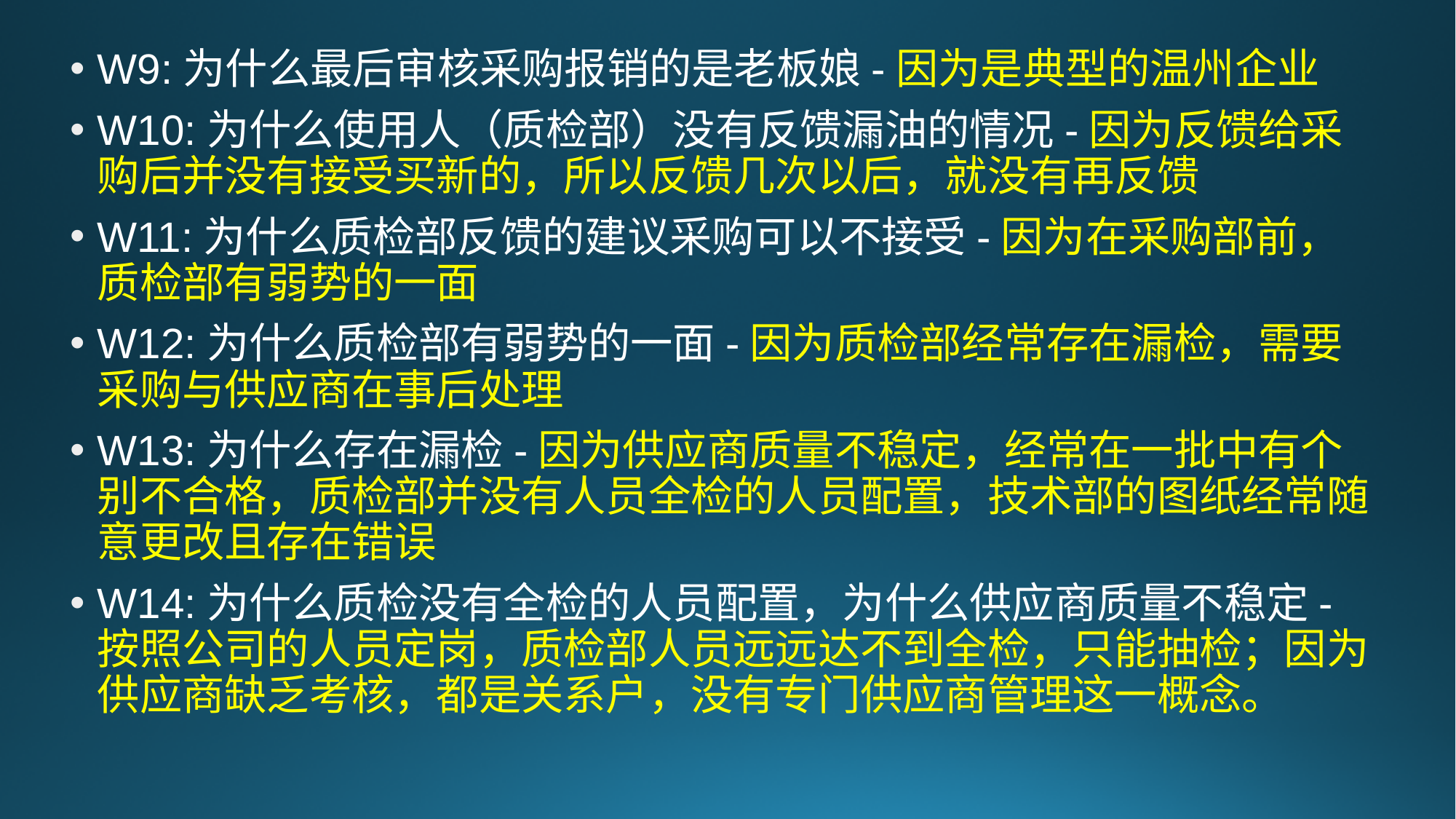

W9:为什么最后审核采购报销的是老板娘-因为是典型的温州企业
W10:为什么使用人（质检部）没有反馈漏油的情况-因为反馈给采购后并没有接受买新的，所以反馈几次以后，就没有再反馈
W11:为什么质检部反馈的建议采购可以不接受-因为在采购部前，质检部有弱势的一面
W12:为什么质检部有弱势的一面-因为质检部经常存在漏检，需要采购与供应商在事后处理
W13:为什么存在漏检-因为供应商质量不稳定，经常在一批中有个别不合格，质检部并没有人员全检的人员配置，技术部的图纸经常随意更改且存在错误
W14:为什么质检没有全检的人员配置，为什么供应商质量不稳定-按照公司的人员定岗，质检部人员远远达不到全检，只能抽检；因为供应商缺乏考核，都是关系户，没有专门供应商管理这一概念。